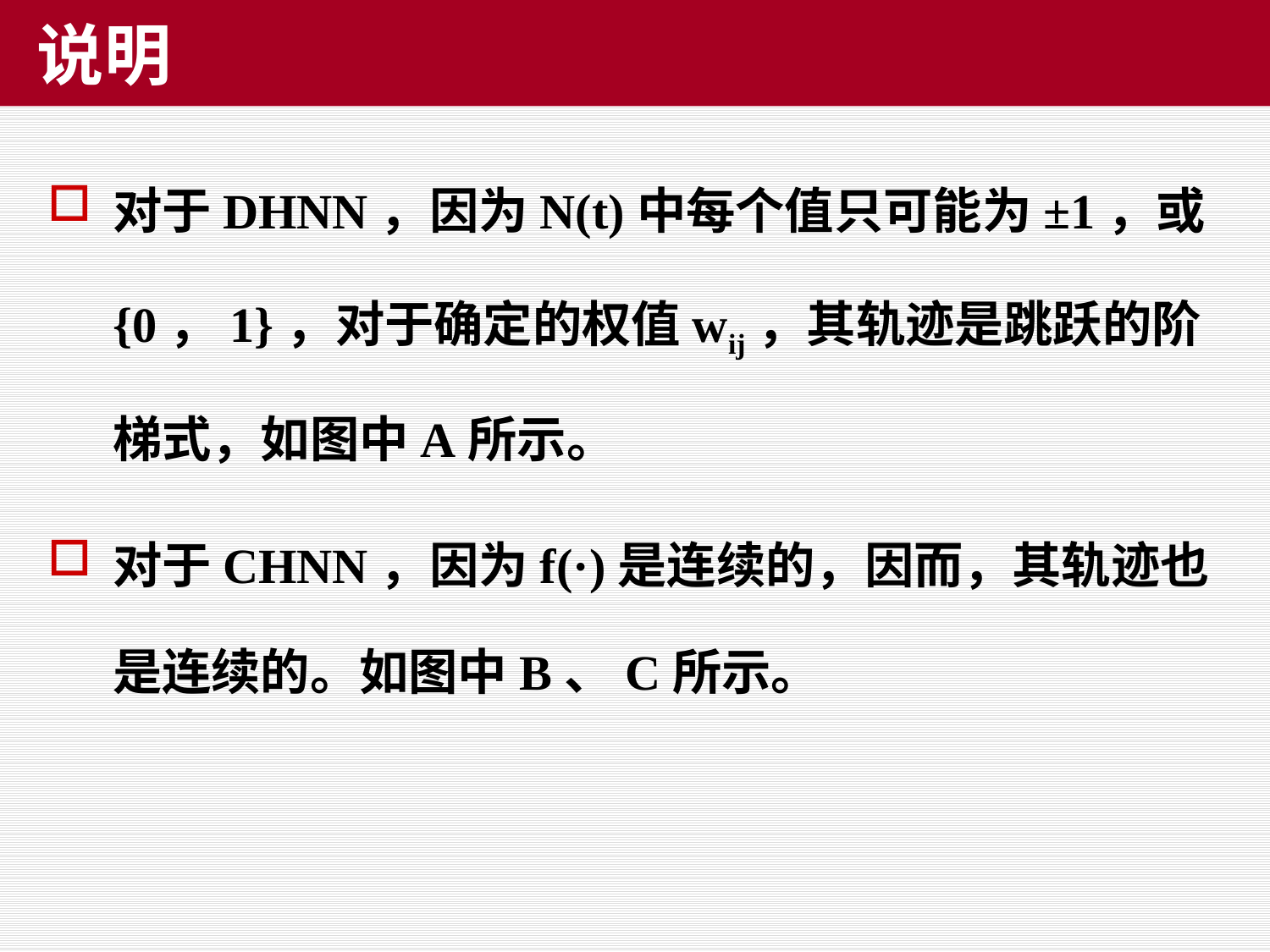

# 说明
对于DHNN，因为N(t)中每个值只可能为±1，或{0，1}，对于确定的权值wij，其轨迹是跳跃的阶梯式，如图中A所示。
对于CHNN，因为f(·)是连续的，因而，其轨迹也是连续的。如图中B、C所示。